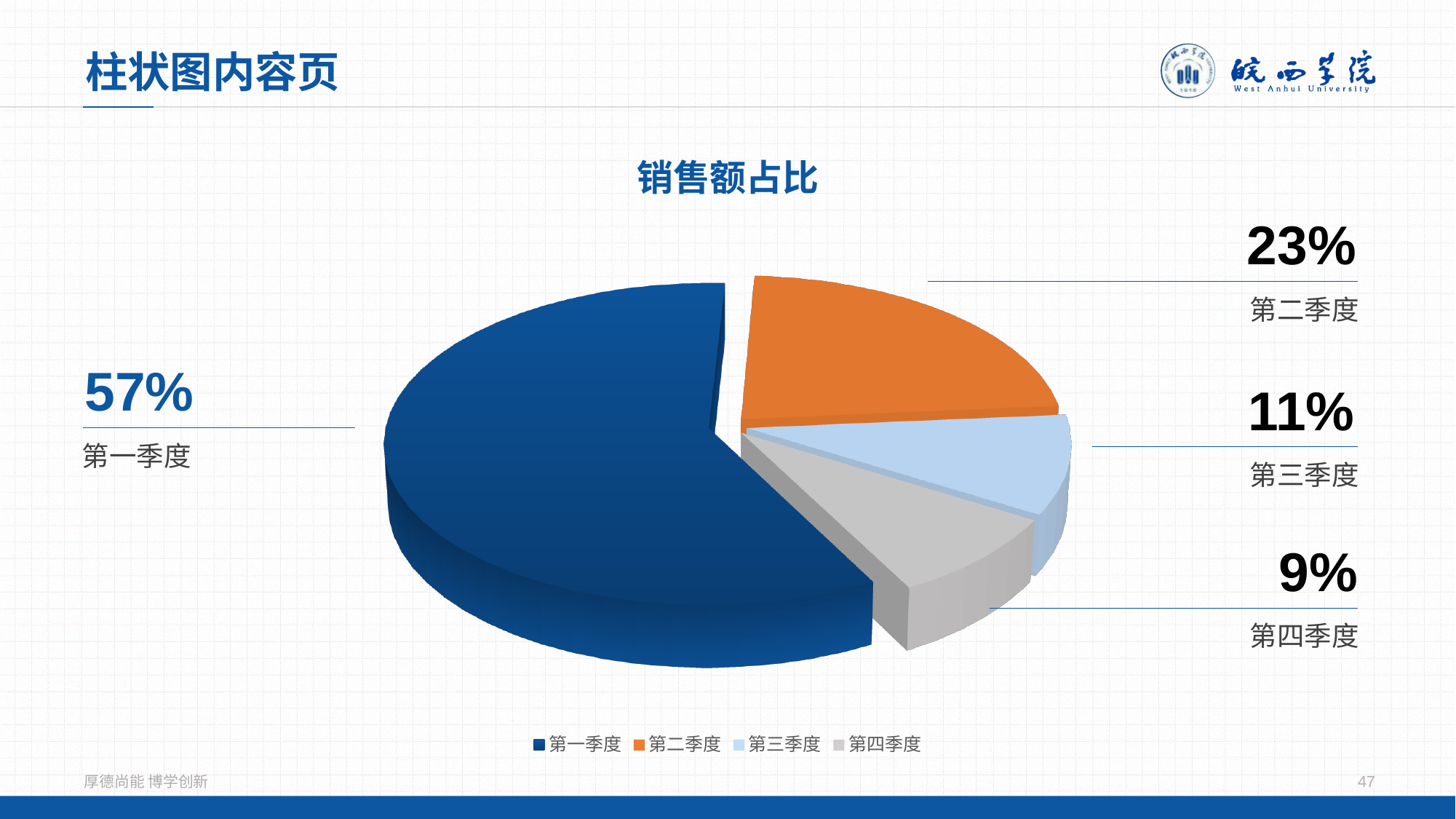

柱状图内容页
销售额占比
23%
第二季度

[unsupported chart]

57%
第一季度
11%
第三季度
9%
第四季度
47